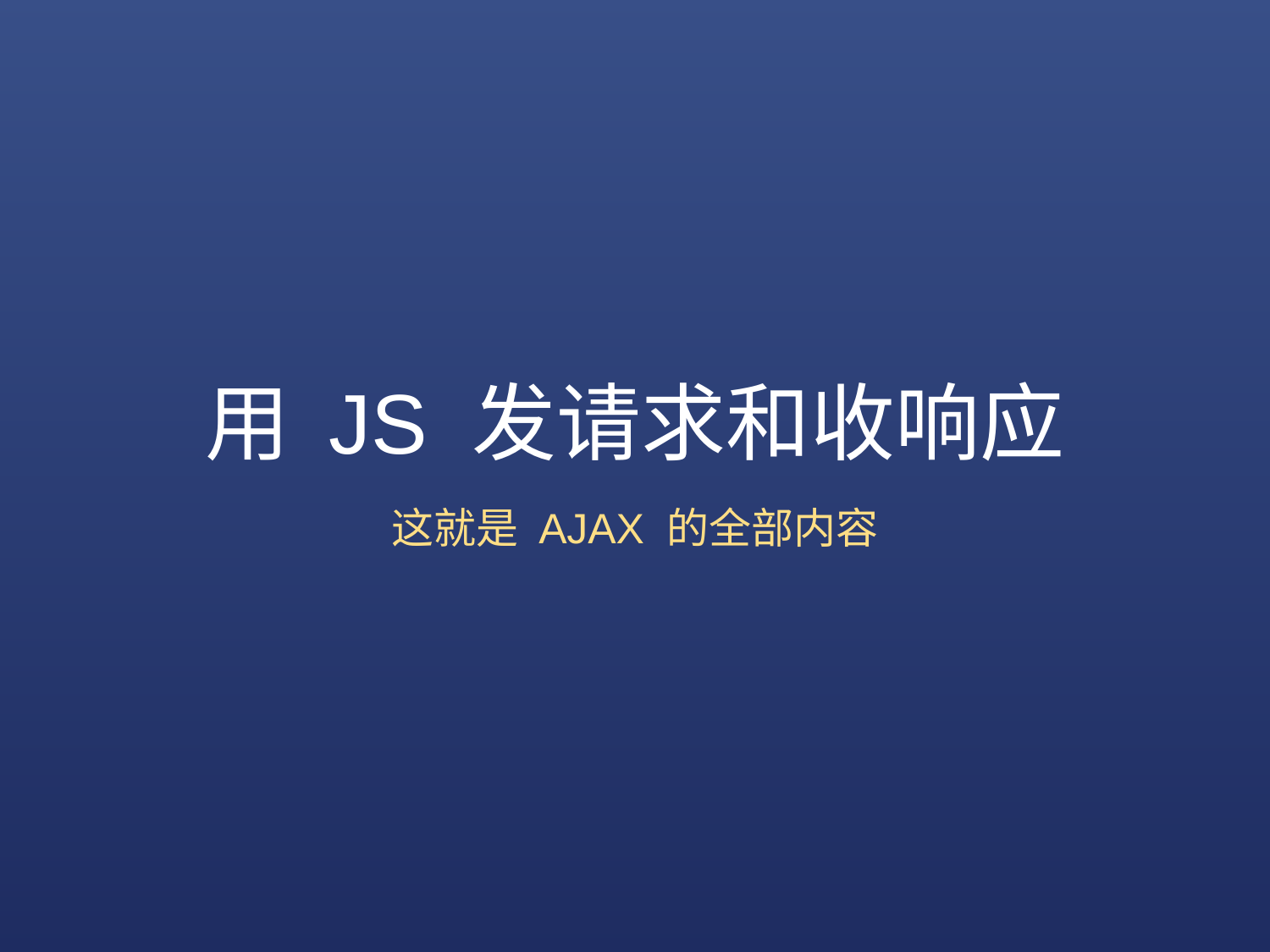

# 用 JS 发请求和收响应
这就是 AJAX 的全部内容